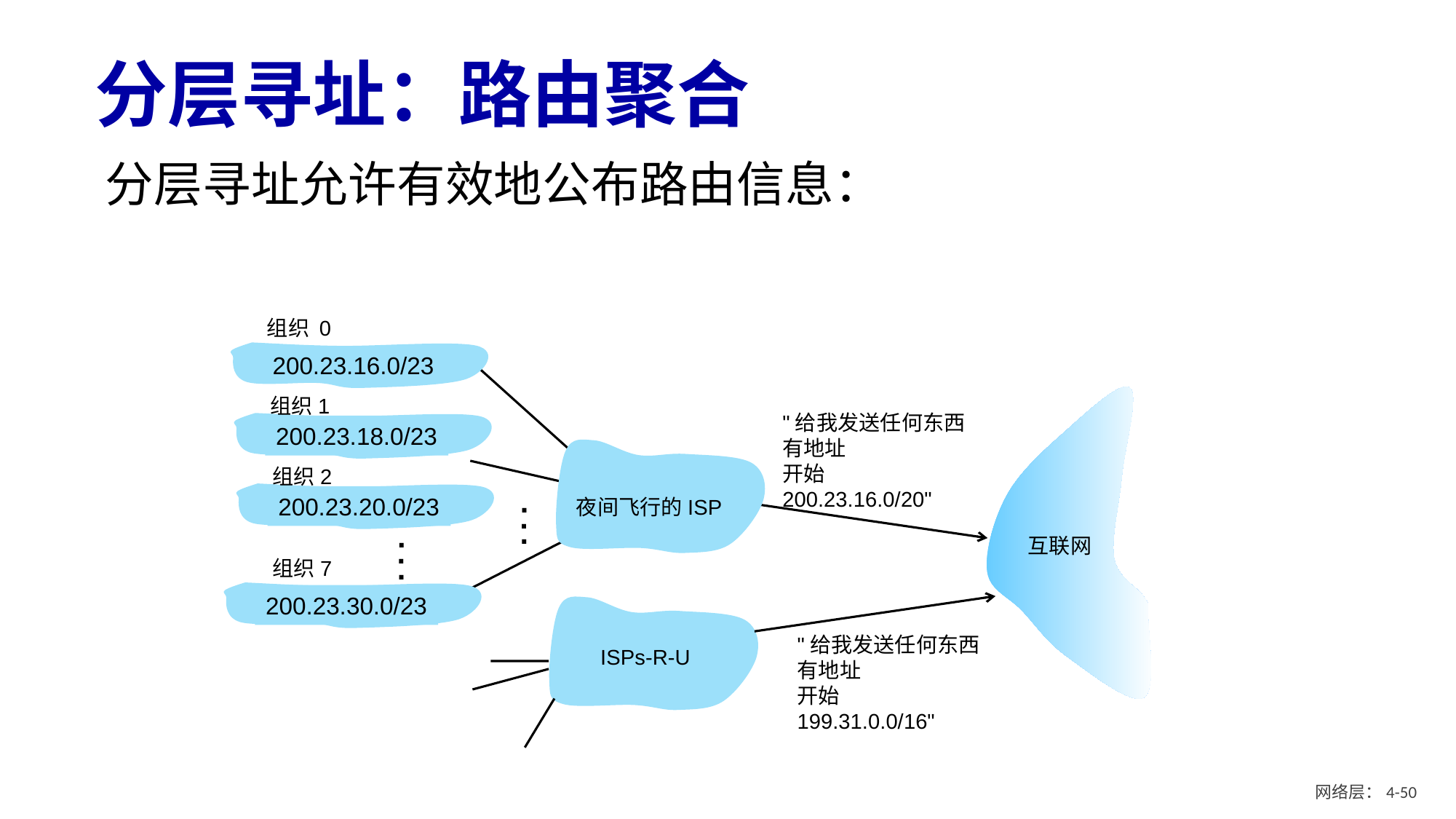

# 分层寻址：路由聚合
分层寻址允许有效地公布路由信息：
组织 0

200.23.16.0/23

组织1
"给我发送任何东西
有地址
开始
200.23.16.0/20"

200.23.18.0/23

组织2

.
.
.

200.23.20.0/23
夜间飞行的ISP

.
.
.
互联网

组织7

200.23.30.0/23

"给我发送任何东西
有地址
开始
199.31.0.0/16"
ISPs-R-U

网络层：4-50